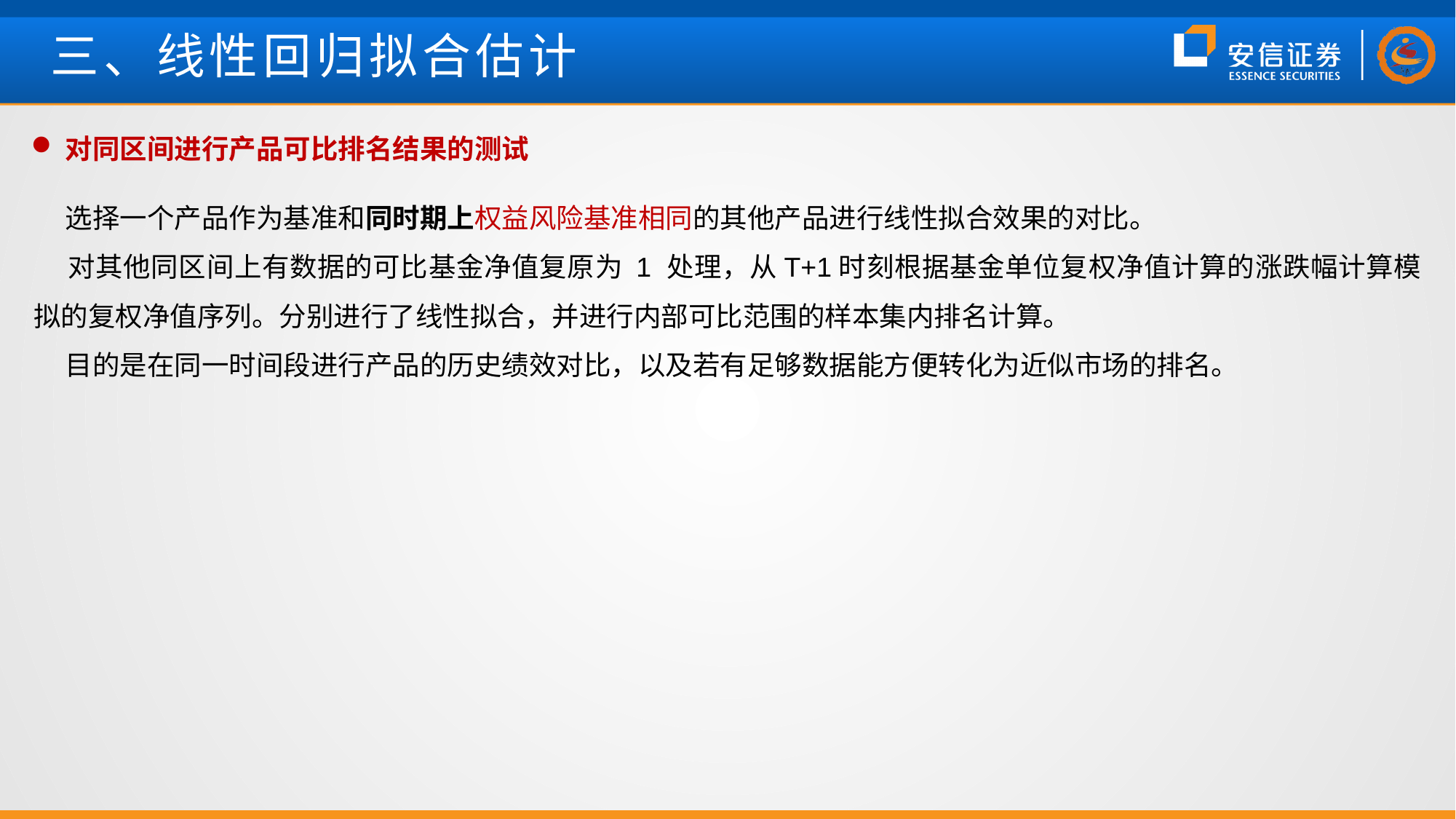

# 三、线性回归拟合估计
对同区间进行产品可比排名结果的测试
    选择一个产品作为基准和同时期上权益风险基准相同的其他产品进行线性拟合效果的对比。
    对其他同区间上有数据的可比基金净值复原为 1 处理，从T+1时刻根据基金单位复权净值计算的涨跌幅计算模拟的复权净值序列。分别进行了线性拟合，并进行内部可比范围的样本集内排名计算。
    目的是在同一时间段进行产品的历史绩效对比，以及若有足够数据能方便转化为近似市场的排名。